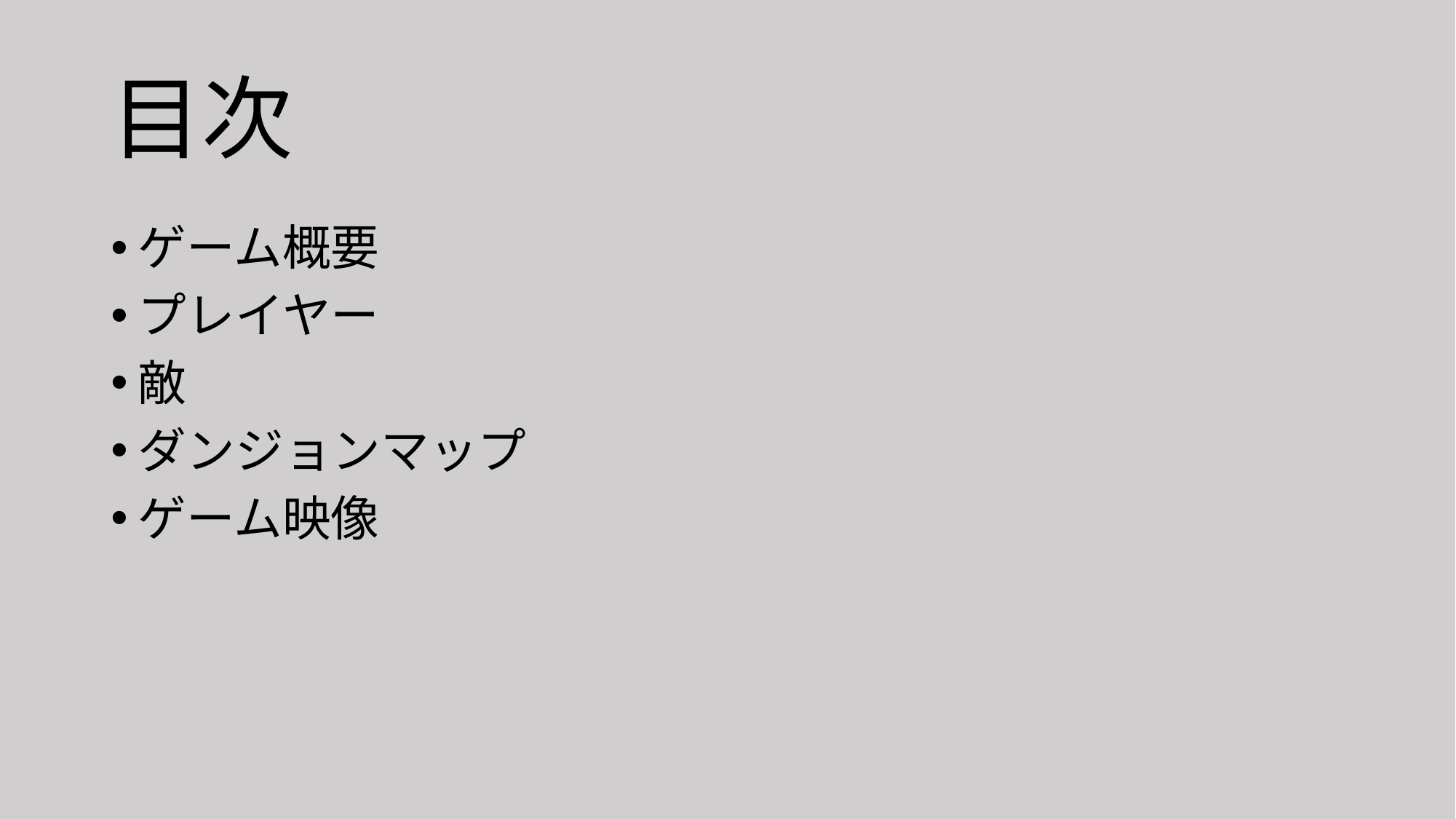

# 目次
ゲーム概要
プレイヤー
敵
ダンジョンマップ
ゲーム映像